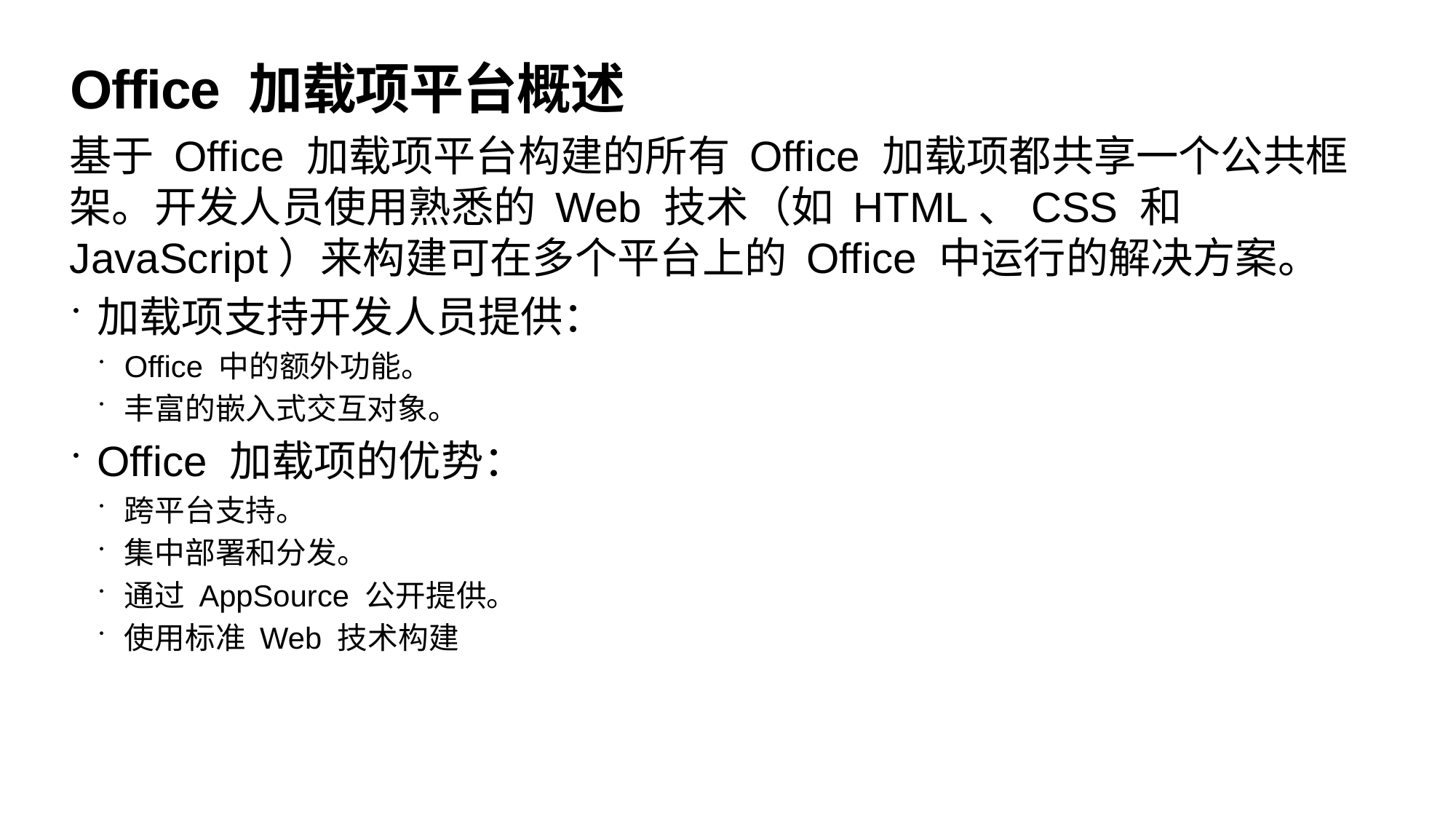

# Office 加载项平台概述
基于 Office 加载项平台构建的所有 Office 加载项都共享一个公共框架。开发人员使用熟悉的 Web 技术（如 HTML、CSS 和 JavaScript）来构建可在多个平台上的 Office 中运行的解决方案。
加载项支持开发人员提供：
Office 中的额外功能。
丰富的嵌入式交互对象。
Office 加载项的优势：
跨平台支持。
集中部署和分发。
通过 AppSource 公开提供。
使用标准 Web 技术构建